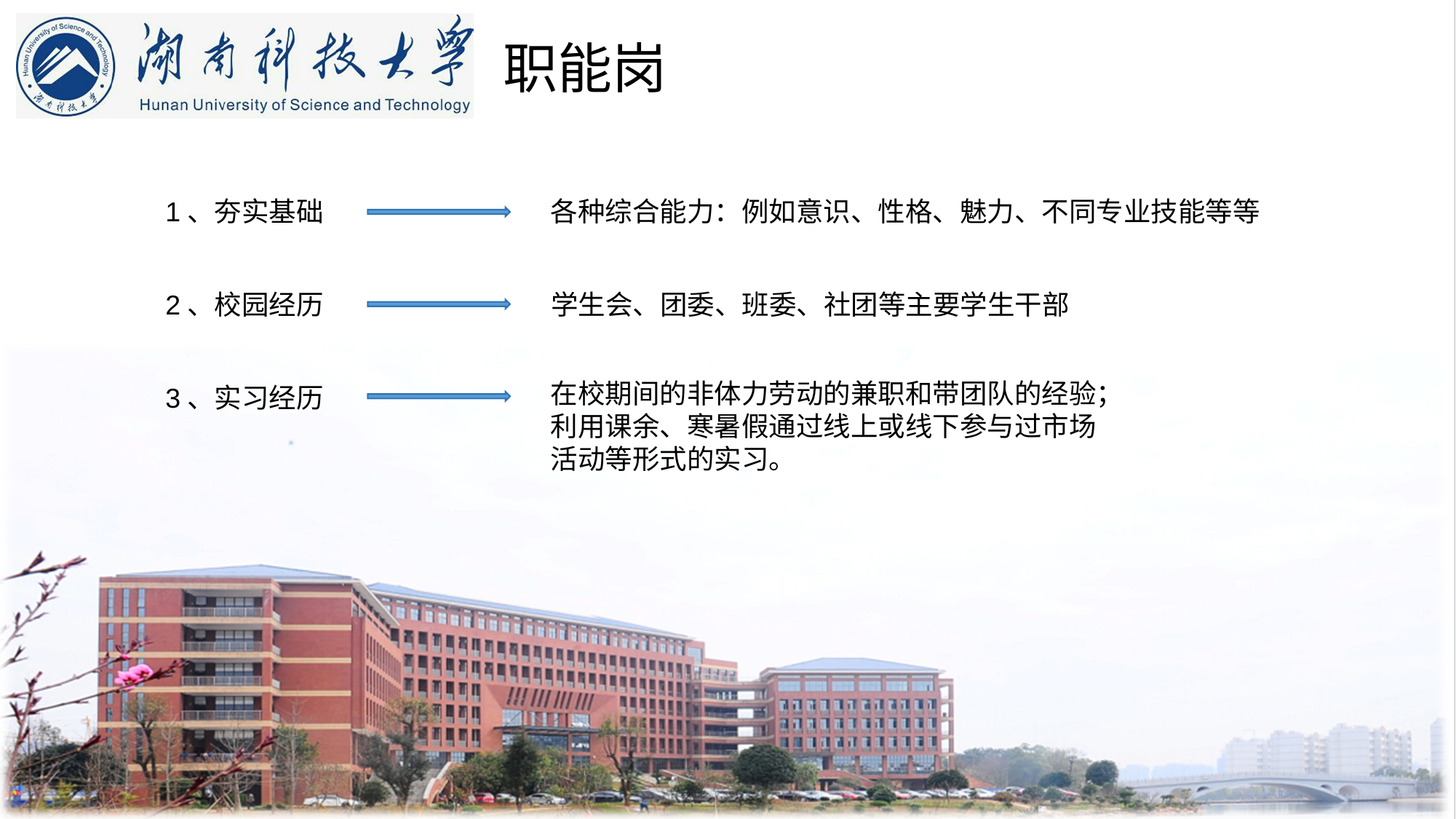

职能岗
1、夯实基础
各种综合能力：例如意识、性格、魅力、不同专业技能等等

2、校园经历
学生会、团委、班委、社团等主要学生干部

在校期间的非体力劳动的兼职和带团队的经验；利用课余、寒暑假通过线上或线下参与过市场活动等形式的实习。
3、实习经历